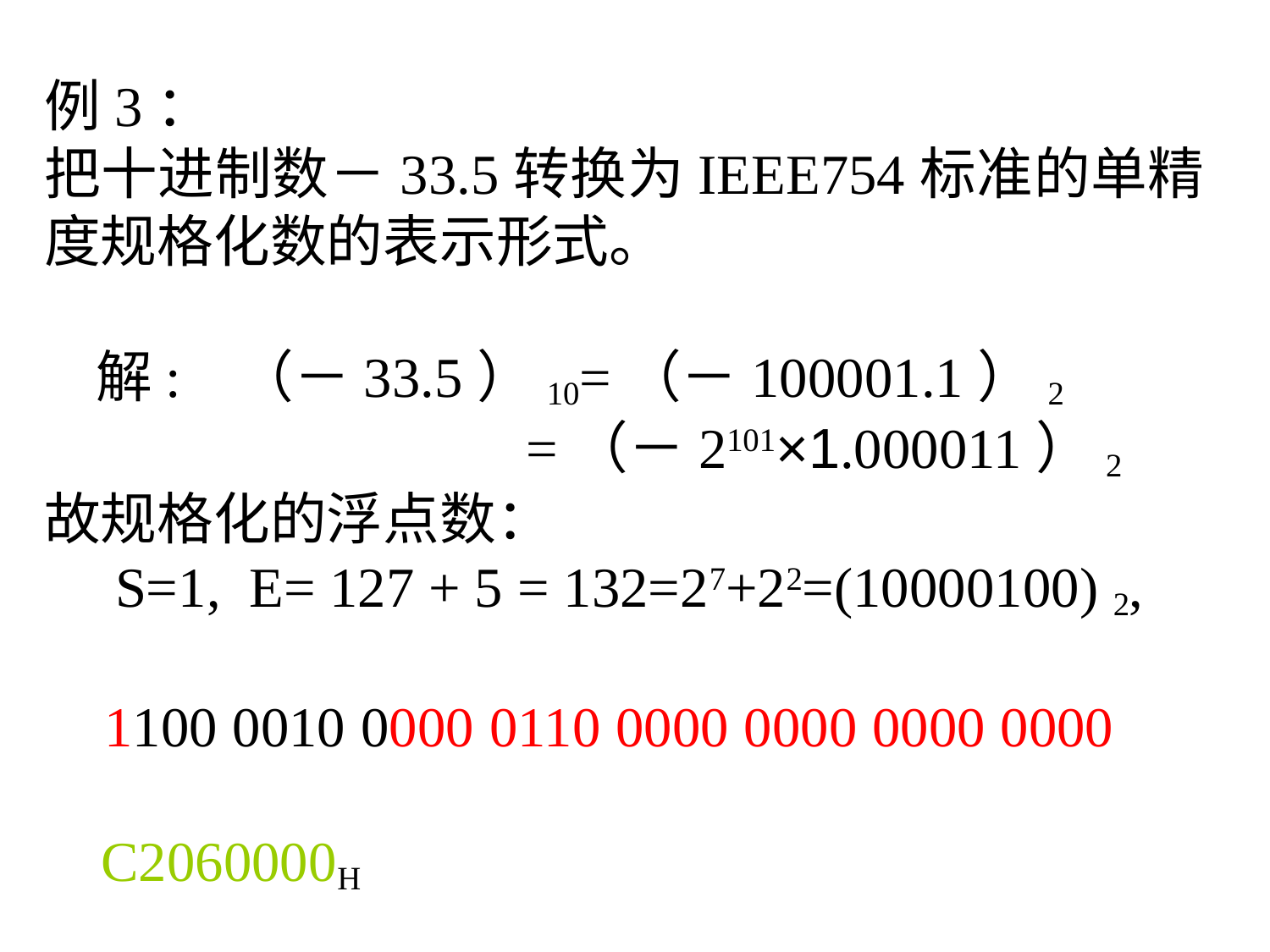

例3：
把十进制数－33.5转换为IEEE754标准的单精度规格化数的表示形式。

   解:   （－33.5）10=（－100001.1）2
                                  =（－2101×1.000011）2
故规格化的浮点数：
     S=1,  E= 127 + 5 = 132=27+22=(10000100) 2,

    1100 0010 0000 0110 0000 0000 0000 0000
    C2060000H